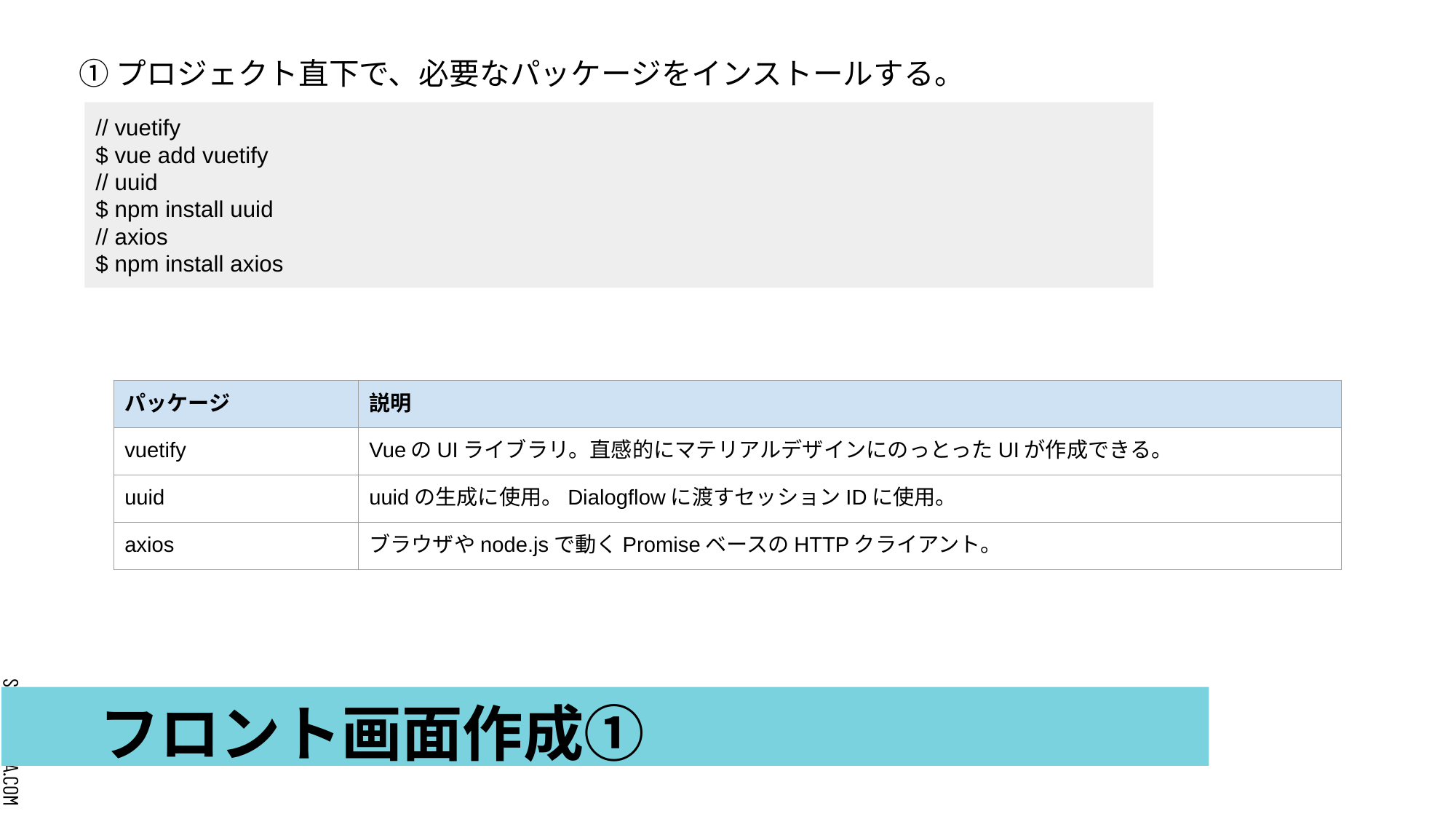

①プロジェクト直下で、必要なパッケージをインストールする。
// vuetify
$ vue add vuetify
// uuid
$ npm install uuid
// axios
$ npm install axios
| パッケージ | 説明 |
| --- | --- |
| vuetify | VueのUIライブラリ。直感的にマテリアルデザインにのっとったUIが作成できる。 |
| uuid | uuidの生成に使用。Dialogflowに渡すセッションIDに使用。 |
| axios | ブラウザやnode.jsで動くPromiseベースのHTTPクライアント。 |
# フロント画面作成①